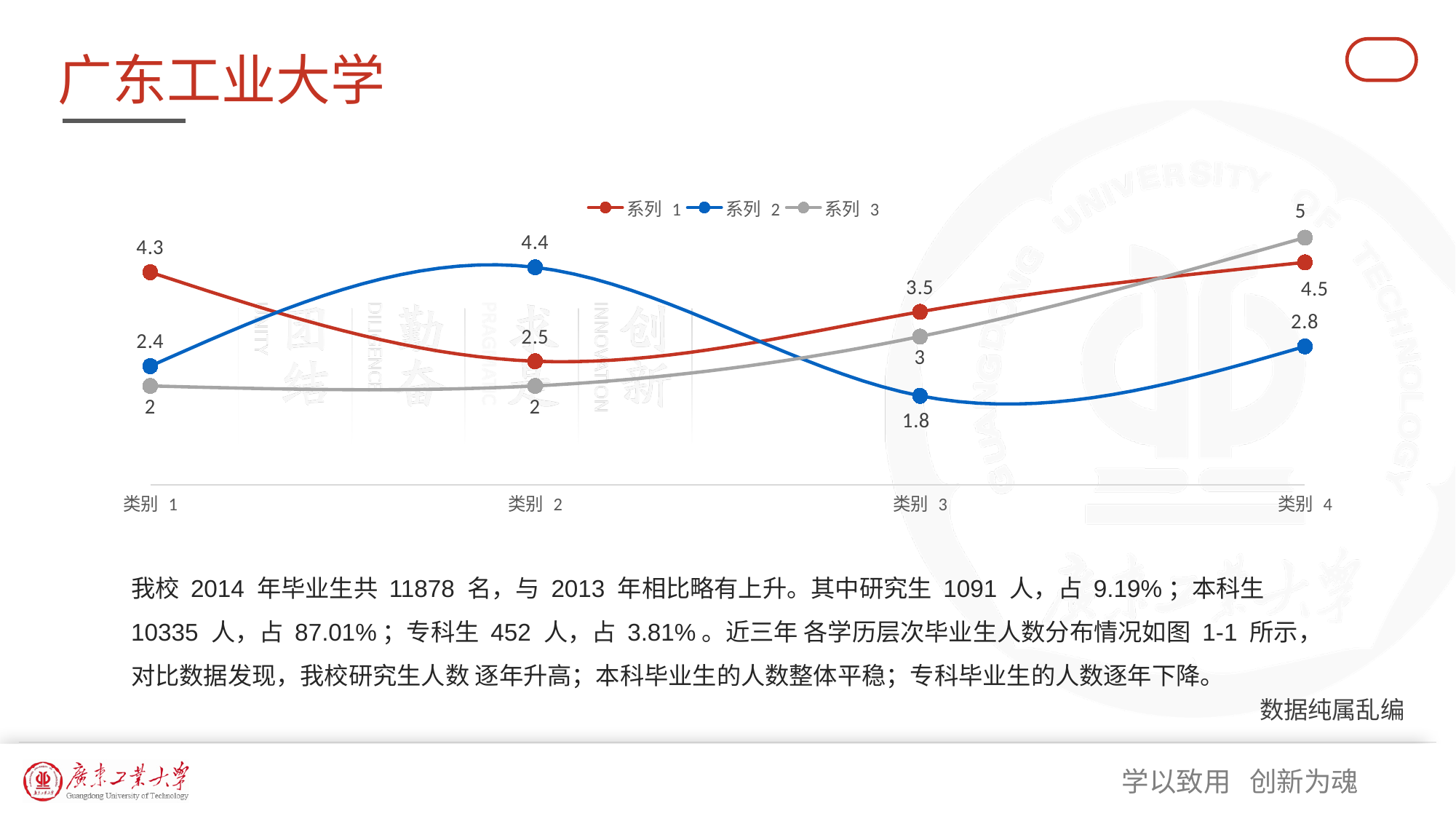

17
# 广东工业大学

### Chart

| Category | 系列 1 | 系列 2 | 系列 3 |
|---|---|---|---|
| 类别 1 | 4.3 | 2.4 | 2.0 |
| 类别 2 | 2.5 | 4.4 | 2.0 |
| 类别 3 | 3.5 | 1.8 | 3.0 |
| 类别 4 | 4.5 | 2.8 | 5.0 |
我校 2014 年毕业生共 11878 名，与 2013 年相比略有上升。其中研究生 1091 人，占 9.19%；本科生 10335 人，占 87.01%；专科生 452 人，占 3.81%。近三年 各学历层次毕业生人数分布情况如图 1-1 所示，对比数据发现，我校研究生人数 逐年升高；本科毕业生的人数整体平稳；专科毕业生的人数逐年下降。
数据纯属乱编
使用说明：选择图表，右键“编辑数据”即可替换新增数据。